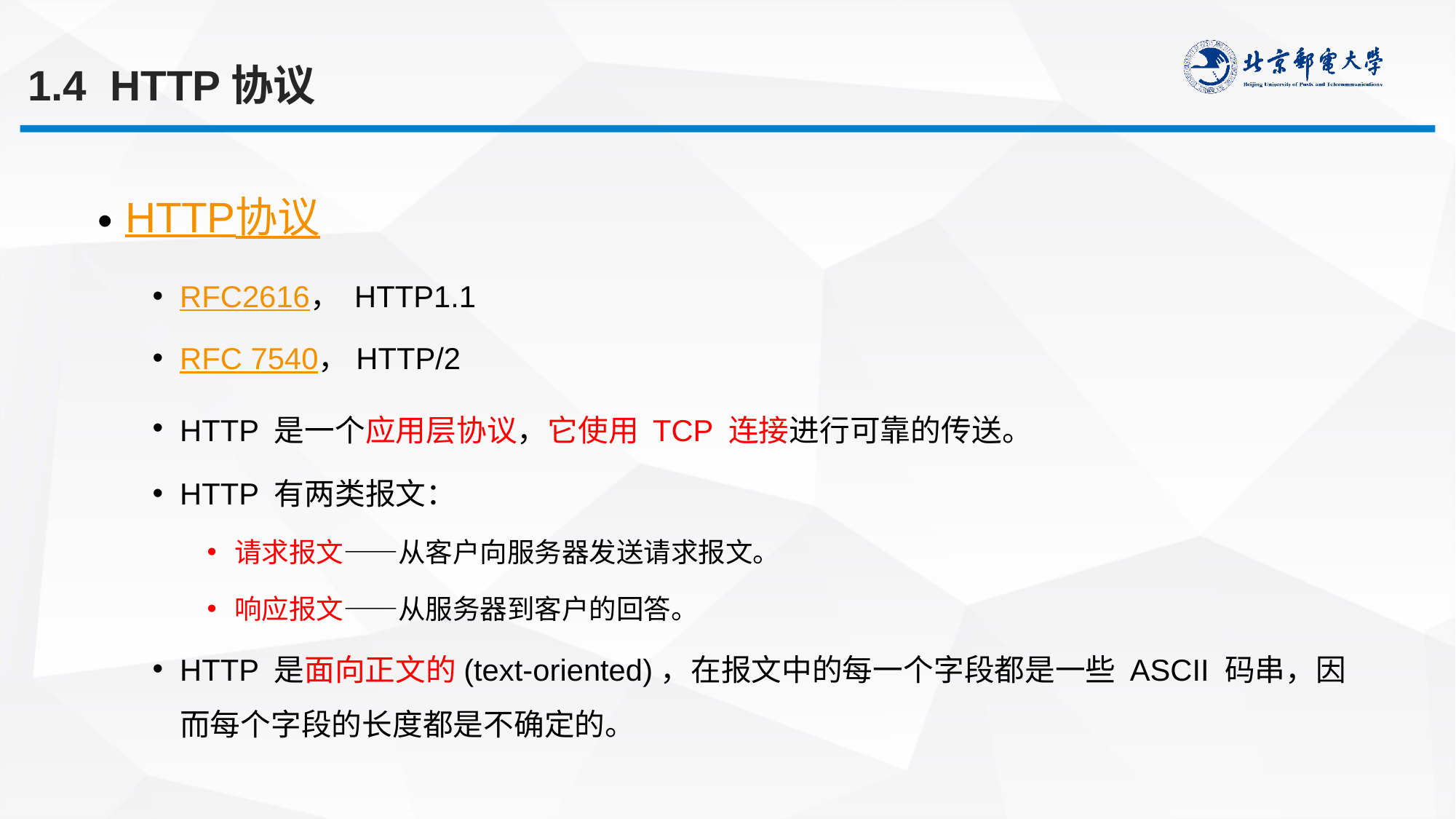

1.4  HTTP协议

HTTP协议
RFC2616， HTTP1.1
RFC 7540，HTTP/2
HTTP 是一个应用层协议，它使用 TCP 连接进行可靠的传送。
HTTP 有两类报文：
请求报文——从客户向服务器发送请求报文。
响应报文——从服务器到客户的回答。
HTTP 是面向正文的(text-oriented)，在报文中的每一个字段都是一些 ASCII 码串，因而每个字段的长度都是不确定的。